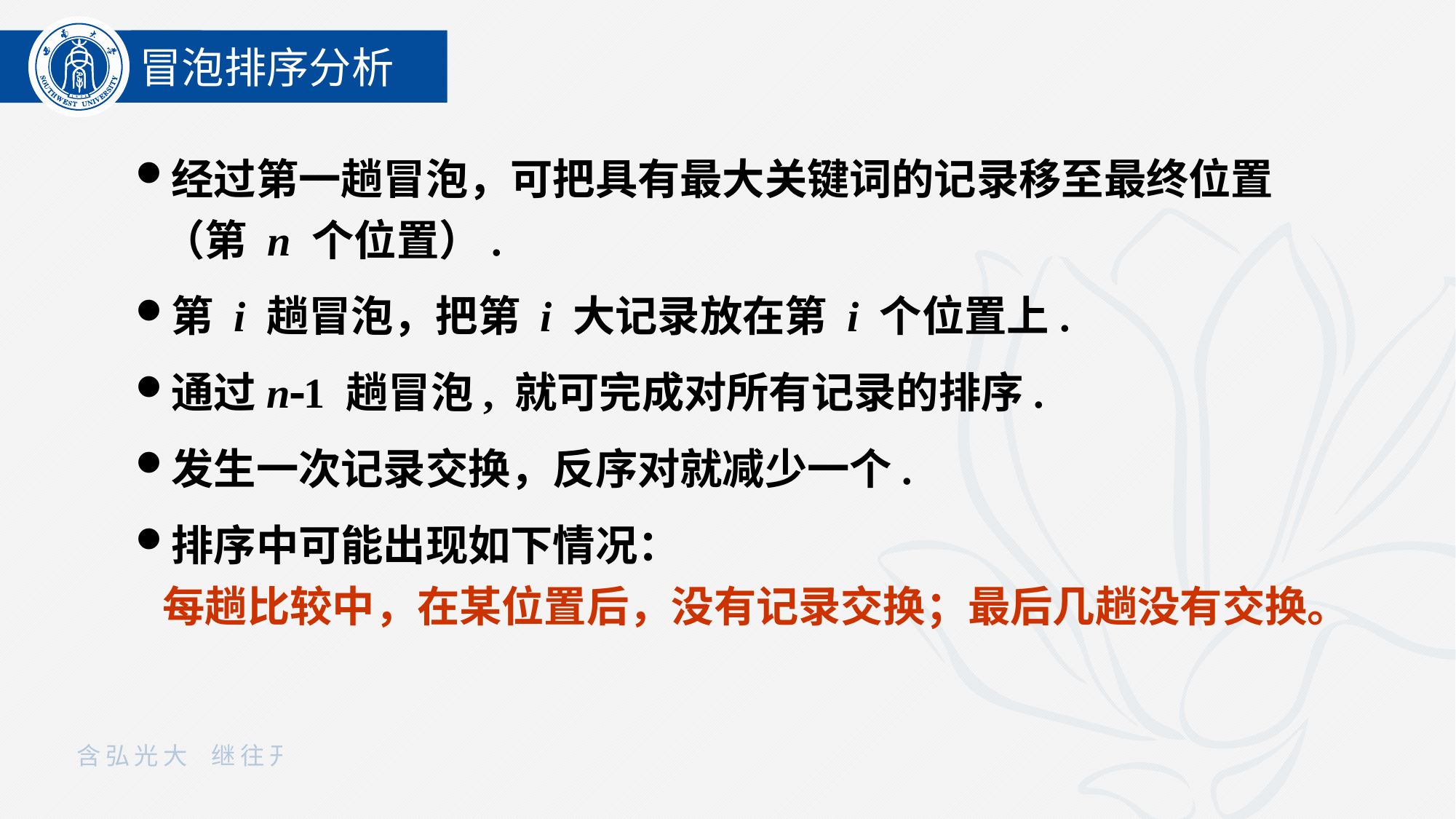

冒泡排序分析
经过第一趟冒泡，可把具有最大关键词的记录移至最终位置（第 n 个位置）.
第 i 趟冒泡，把第 i 大记录放在第 i 个位置上.
通过n−1 趟冒泡, 就可完成对所有记录的排序.
发生一次记录交换，反序对就减少一个.
排序中可能出现如下情况：
每趟比较中，在某位置后，没有记录交换；最后几趟没有交换。